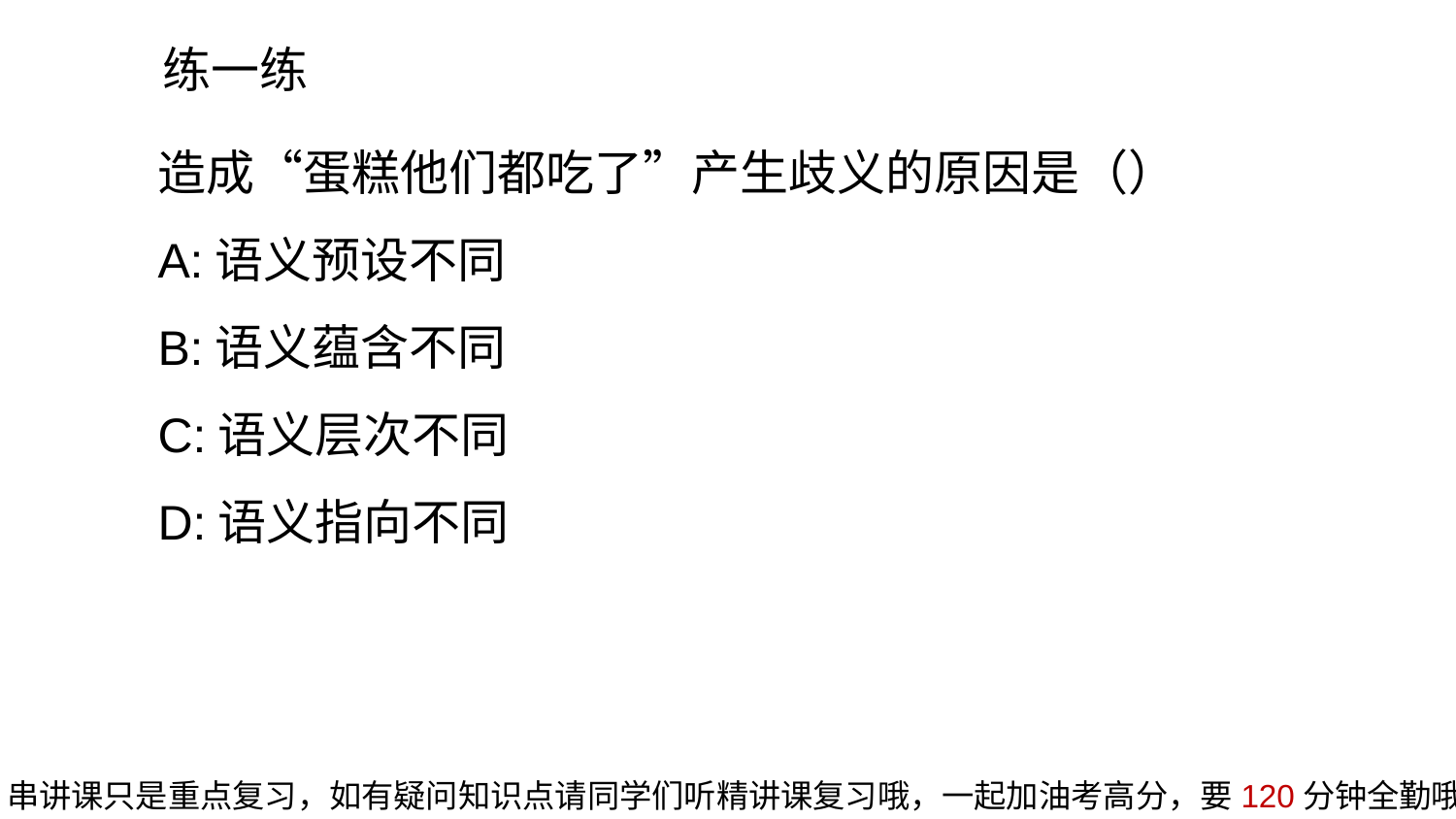

练一练
造成“蛋糕他们都吃了”产生歧义的原因是（）
A:语义预设不同
B:语义蕴含不同
C:语义层次不同
D:语义指向不同